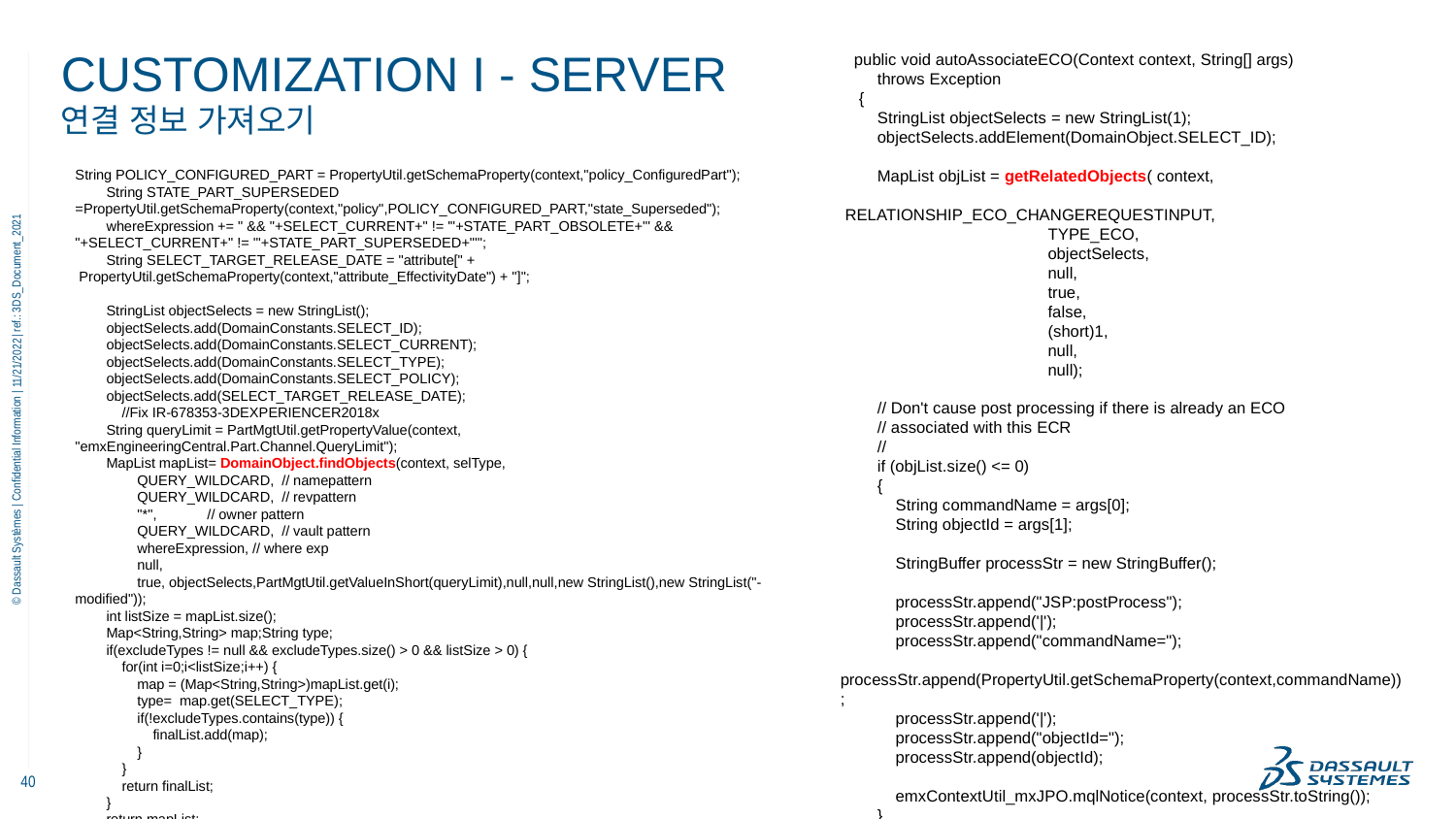

# Customization I - server
   public void autoAssociateECO(Context context, String[] args)
        throws Exception
    {
        StringList objectSelects = new StringList(1);
        objectSelects.addElement(DomainObject.SELECT_ID);
        MapList objList = getRelatedObjects( context,
                                             RELATIONSHIP_ECO_CHANGEREQUESTINPUT,
                                             TYPE_ECO,
                                             objectSelects,
                                             null,
                                             true,
                                             false,
                                             (short)1,
                                             null,
                                             null);
        // Don't cause post processing if there is already an ECO
        // associated with this ECR
        //
        if (objList.size() <= 0)
        {
            String commandName = args[0];
            String objectId = args[1];
            StringBuffer processStr = new StringBuffer();
            processStr.append("JSP:postProcess");
            processStr.append('|');
            processStr.append("commandName=");
            processStr.append(PropertyUtil.getSchemaProperty(context,commandName));
            processStr.append('|');
            processStr.append("objectId=");
            processStr.append(objectId);
            emxContextUtil_mxJPO.mqlNotice(context, processStr.toString());
        }
    }
연결 정보 가져오기
String POLICY_CONFIGURED_PART = PropertyUtil.getSchemaProperty(context,"policy_ConfiguredPart");
        String STATE_PART_SUPERSEDED =PropertyUtil.getSchemaProperty(context,"policy",POLICY_CONFIGURED_PART,"state_Superseded");
        whereExpression += " && "+SELECT_CURRENT+" != '"+STATE_PART_OBSOLETE+"' && "+SELECT_CURRENT+" != '"+STATE_PART_SUPERSEDED+"'";
        String SELECT_TARGET_RELEASE_DATE = "attribute[" +  PropertyUtil.getSchemaProperty(context,"attribute_EffectivityDate") + "]";
        StringList objectSelects = new StringList();
        objectSelects.add(DomainConstants.SELECT_ID);
        objectSelects.add(DomainConstants.SELECT_CURRENT);
        objectSelects.add(DomainConstants.SELECT_TYPE);
        objectSelects.add(DomainConstants.SELECT_POLICY);
        objectSelects.add(SELECT_TARGET_RELEASE_DATE);
            //Fix IR-678353-3DEXPERIENCER2018x
        String queryLimit = PartMgtUtil.getPropertyValue(context, "emxEngineeringCentral.Part.Channel.QueryLimit");
        MapList mapList= DomainObject.findObjects(context, selType,
                QUERY_WILDCARD,  // namepattern
                QUERY_WILDCARD,  // revpattern
                "*",             // owner pattern
                QUERY_WILDCARD,  // vault pattern
                whereExpression, // where exp
                null,
                true, objectSelects,PartMgtUtil.getValueInShort(queryLimit),null,null,new StringList(),new StringList("-modified"));
        int listSize = mapList.size();
        Map<String,String> map;String type;
        if(excludeTypes != null && excludeTypes.size() > 0 && listSize > 0) {
            for(int i=0;i<listSize;i++) {
                map = (Map<String,String>)mapList.get(i);
                type=  map.get(SELECT_TYPE);
                if(!excludeTypes.contains(type)) {
                    finalList.add(map);
                }
            }
            return finalList;
        }
        return mapList;
11/21/2022